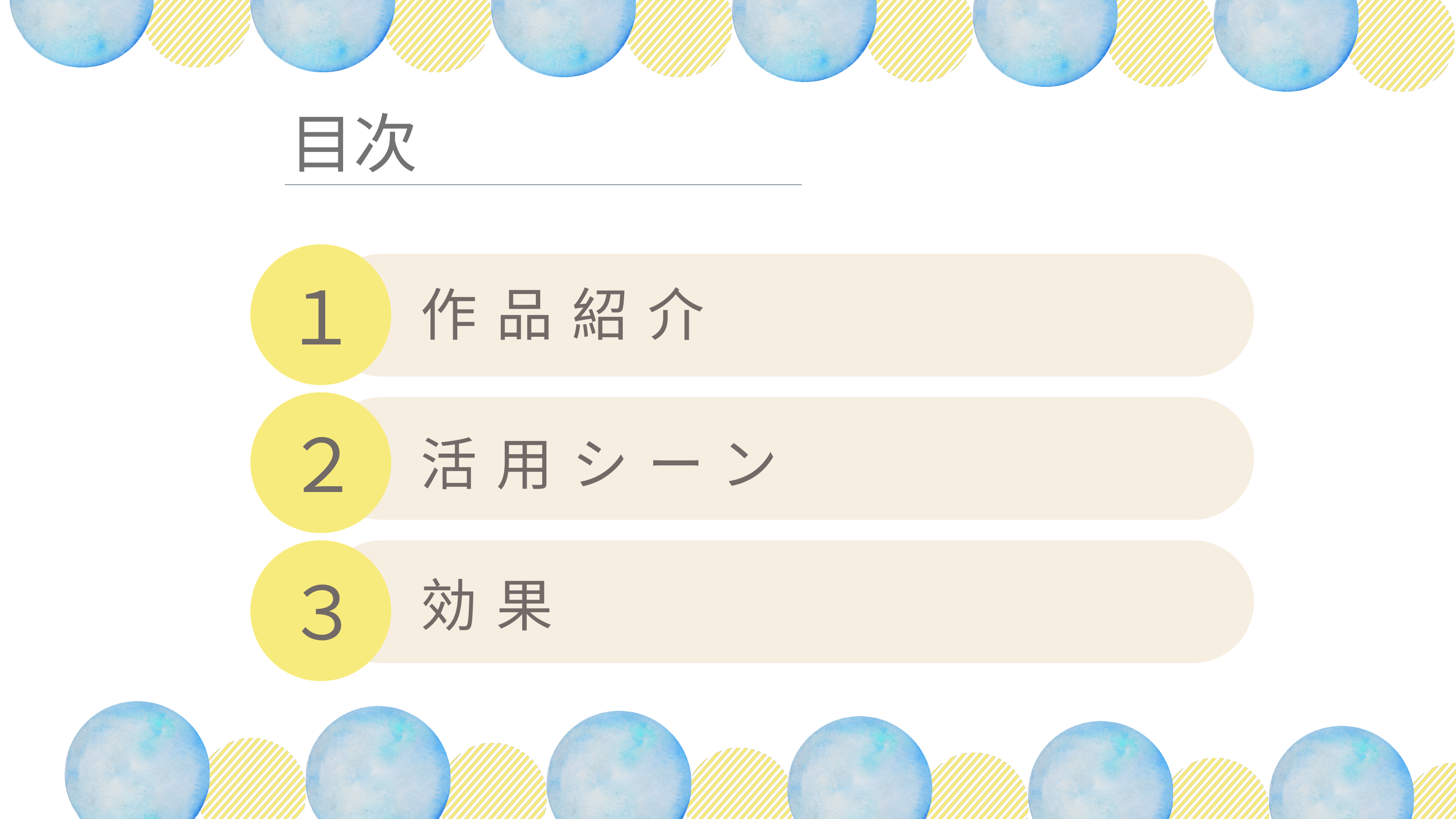

目次

１
作品紹介

２
活用シーン

３
効果